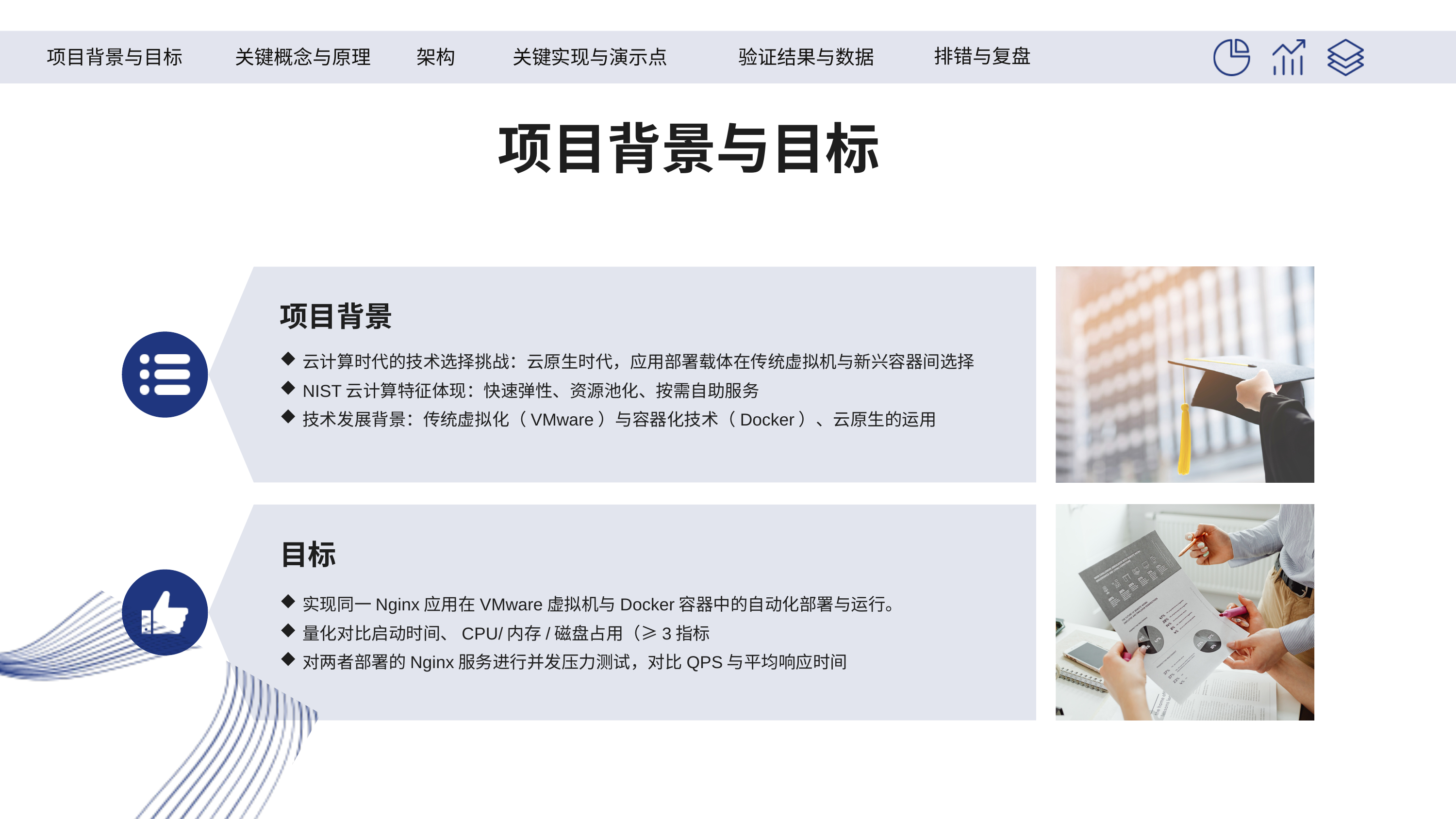

排错与复盘
项目背景与目标
关键概念与原理
关键实现与演示点
验证结果与数据
架构

项目背景与目标

项目背景

云计算时代的技术选择挑战：云原生时代，应用部署载体在传统虚拟机与新兴容器间选择
NIST云计算特征体现：快速弹性、资源池化、按需自助服务
技术发展背景：传统虚拟化（VMware）与容器化技术（Docker）、云原生的运用

目标

实现同一Nginx应用在VMware虚拟机与Docker容器中的自动化部署与运行。
量化对比启动时间、CPU/内存/磁盘占用（≥3指标
对两者部署的Nginx服务进行并发压力测试，对比QPS与平均响应时间